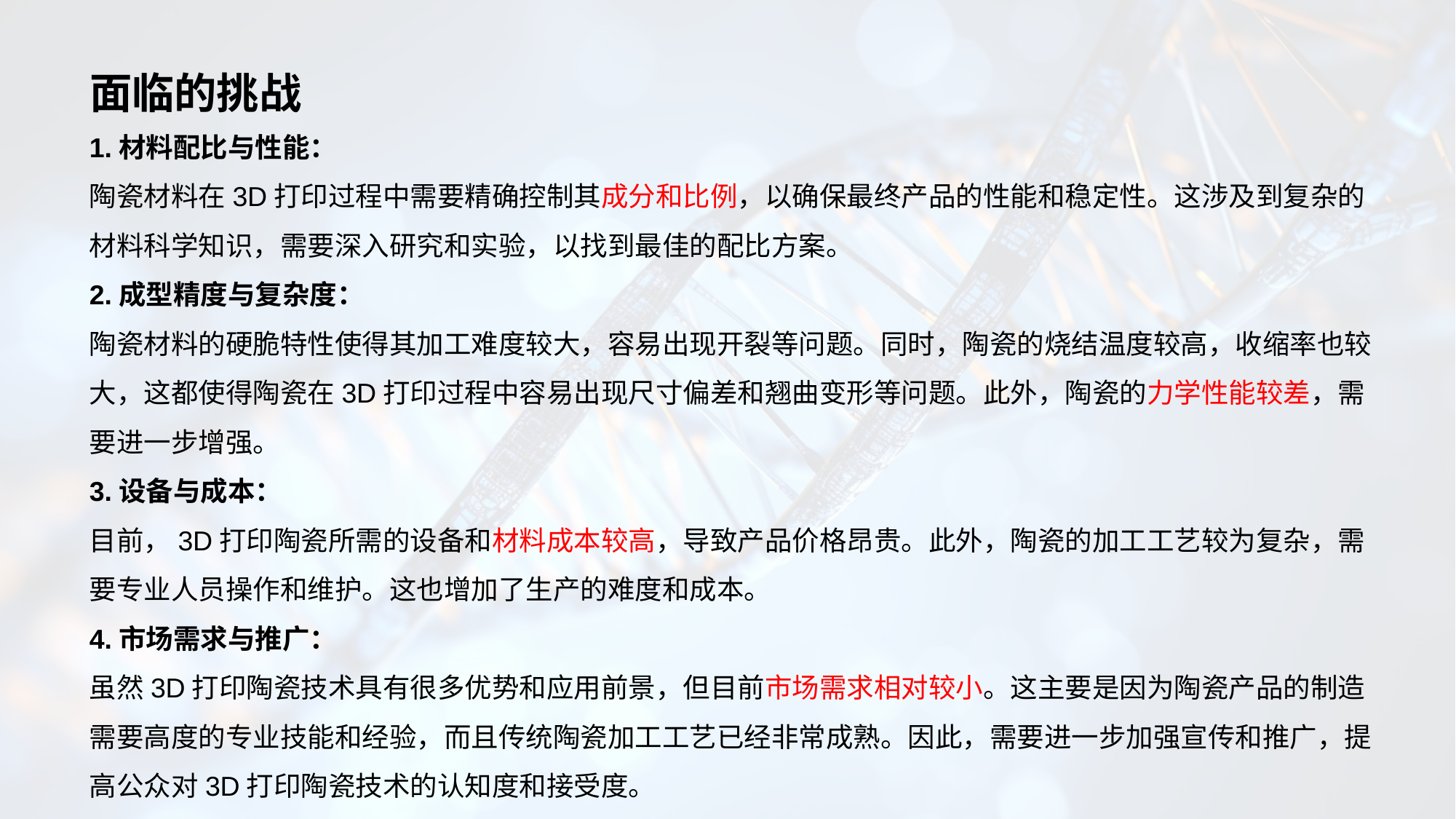

# 面临的挑战
1.材料配比与性能：
陶瓷材料在3D打印过程中需要精确控制其成分和比例，以确保最终产品的性能和稳定性。这涉及到复杂的材料科学知识，需要深入研究和实验，以找到最佳的配比方案。
2.成型精度与复杂度：
陶瓷材料的硬脆特性使得其加工难度较大，容易出现开裂等问题。同时，陶瓷的烧结温度较高，收缩率也较大，这都使得陶瓷在3D打印过程中容易出现尺寸偏差和翘曲变形等问题。此外，陶瓷的力学性能较差，需要进一步增强。
3.设备与成本：
目前，3D打印陶瓷所需的设备和材料成本较高，导致产品价格昂贵。此外，陶瓷的加工工艺较为复杂，需要专业人员操作和维护。这也增加了生产的难度和成本。
4.市场需求与推广：
虽然3D打印陶瓷技术具有很多优势和应用前景，但目前市场需求相对较小。这主要是因为陶瓷产品的制造需要高度的专业技能和经验，而且传统陶瓷加工工艺已经非常成熟。因此，需要进一步加强宣传和推广，提高公众对3D打印陶瓷技术的认知度和接受度。